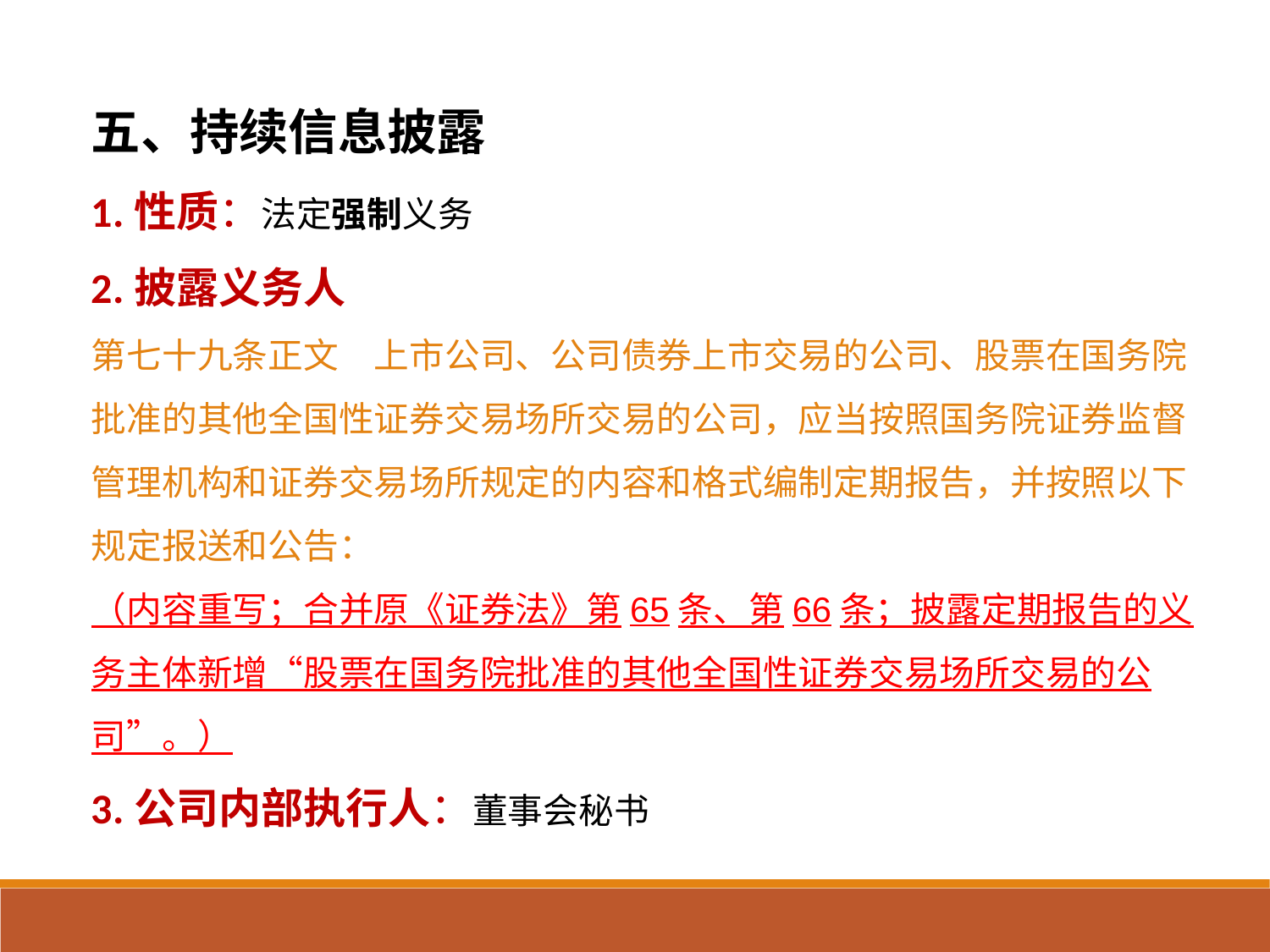

五、持续信息披露
1.性质：法定强制义务
2.披露义务人
第七十九条正文　上市公司、公司债券上市交易的公司、股票在国务院批准的其他全国性证券交易场所交易的公司，应当按照国务院证券监督管理机构和证券交易场所规定的内容和格式编制定期报告，并按照以下规定报送和公告：
（内容重写；合并原《证券法》第65条、第66条；披露定期报告的义务主体新增“股票在国务院批准的其他全国性证券交易场所交易的公司”。）
3.公司内部执行人：董事会秘书